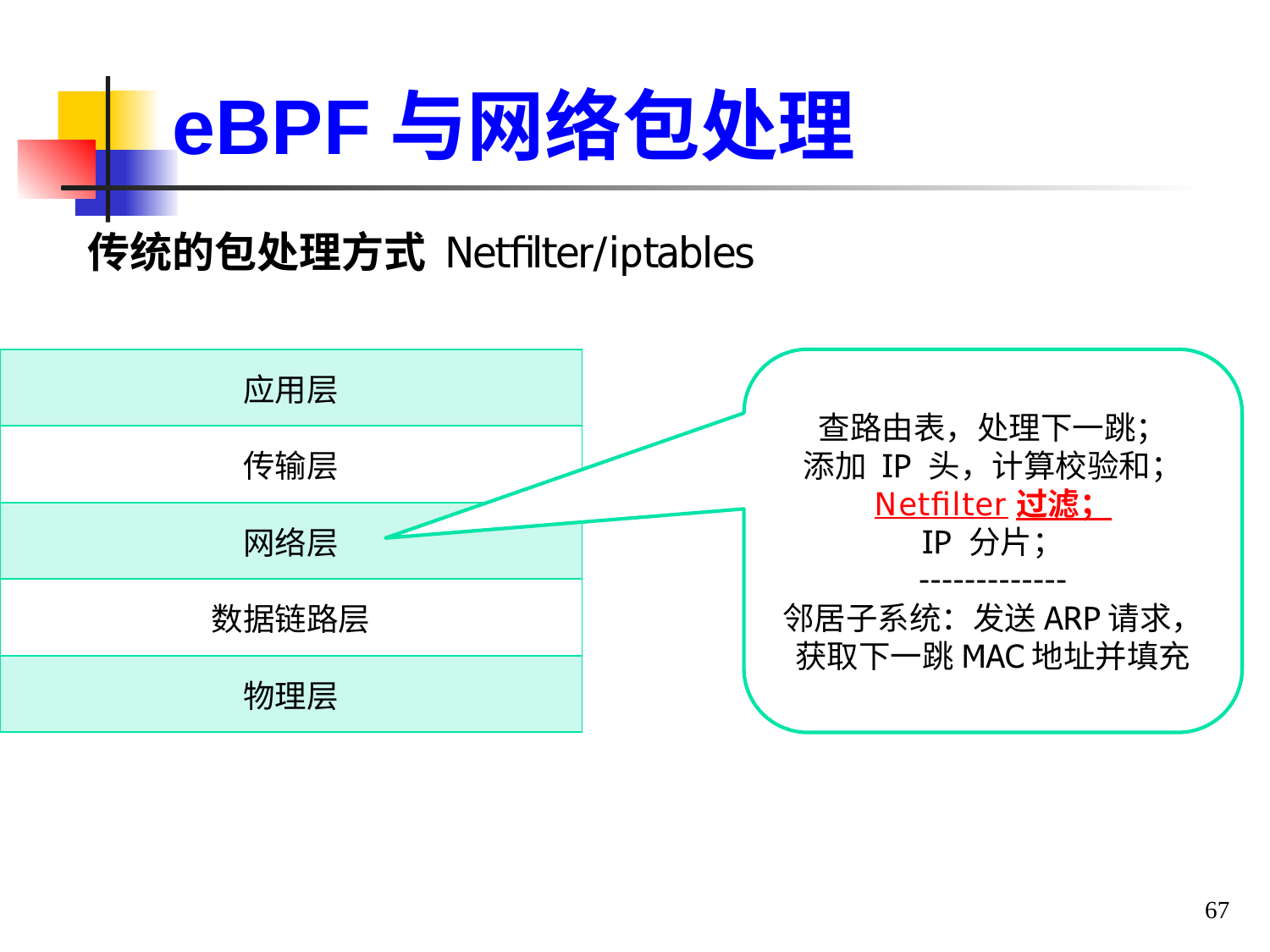

eBPF与网络包处理
传统的包处理方式 Netfilter/iptables
| 应用层 |
| --- |
| 传输层 |
| 网络层 |
| 数据链路层 |
| 物理层 |
查路由表，处理下一跳；
添加 IP 头，计算校验和；
Netfilter过滤；
IP 分片；
-------------
邻居子系统：发送ARP请求，
获取下一跳MAC地址并填充
67